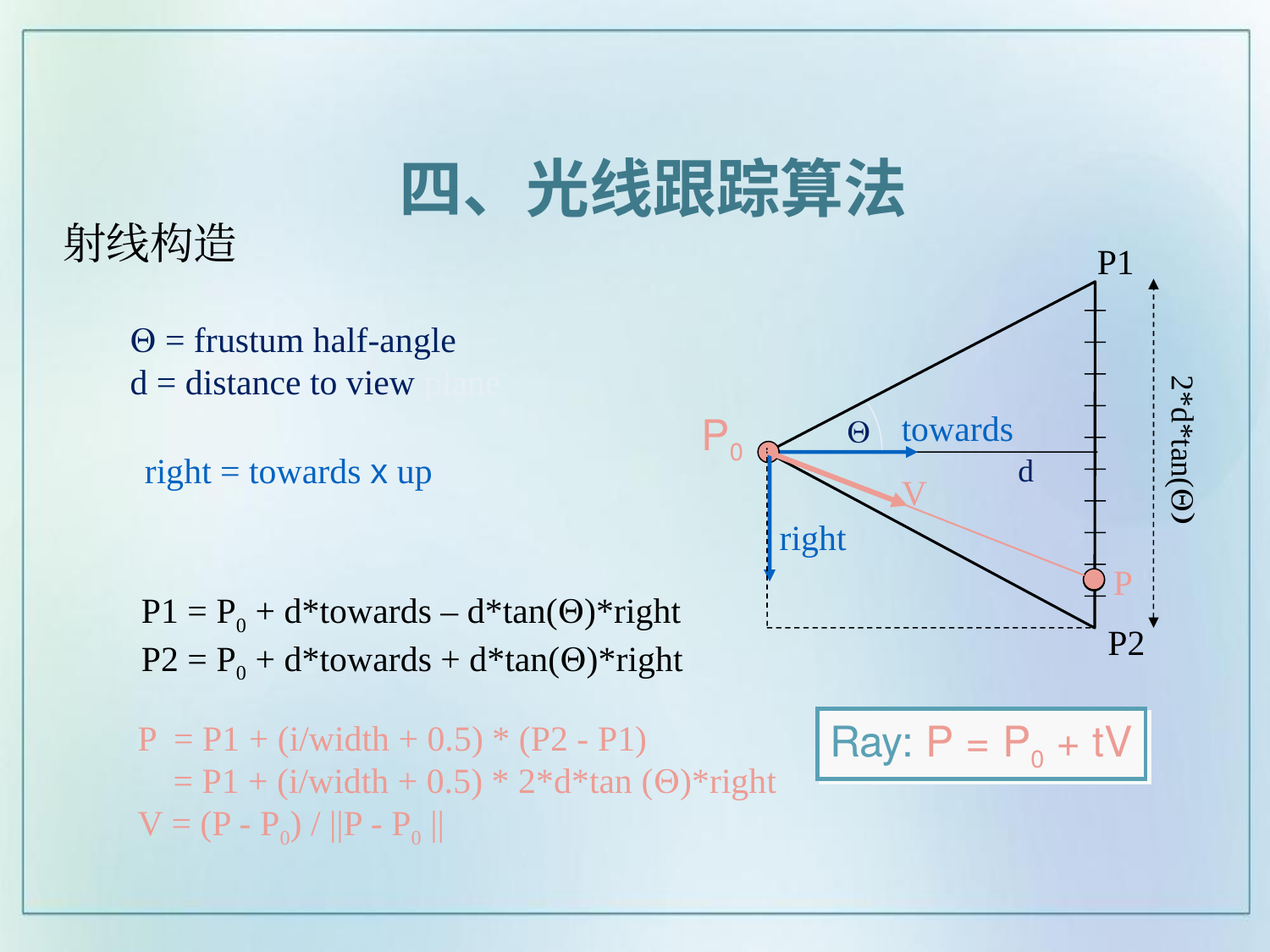

四、光线跟踪算法
# 射线构造
P1

2*d*tan(Θ)
P2
P1 = P0 + d*towards – d*tan(Θ)*right
P2 = P0 + d*towards + d*tan(Θ)*right

Θ = frustum half-angle
d = distance to view plane

towards
P0

Θ

right = towards x up
d

V

right

P

Ray: P = P0 + tV
P  = P1 + (i/width + 0.5) * (P2 - P1)
    = P1 + (i/width + 0.5) * 2*d*tan (Θ)*right
V = (P - P0) / ||P - P0 ||